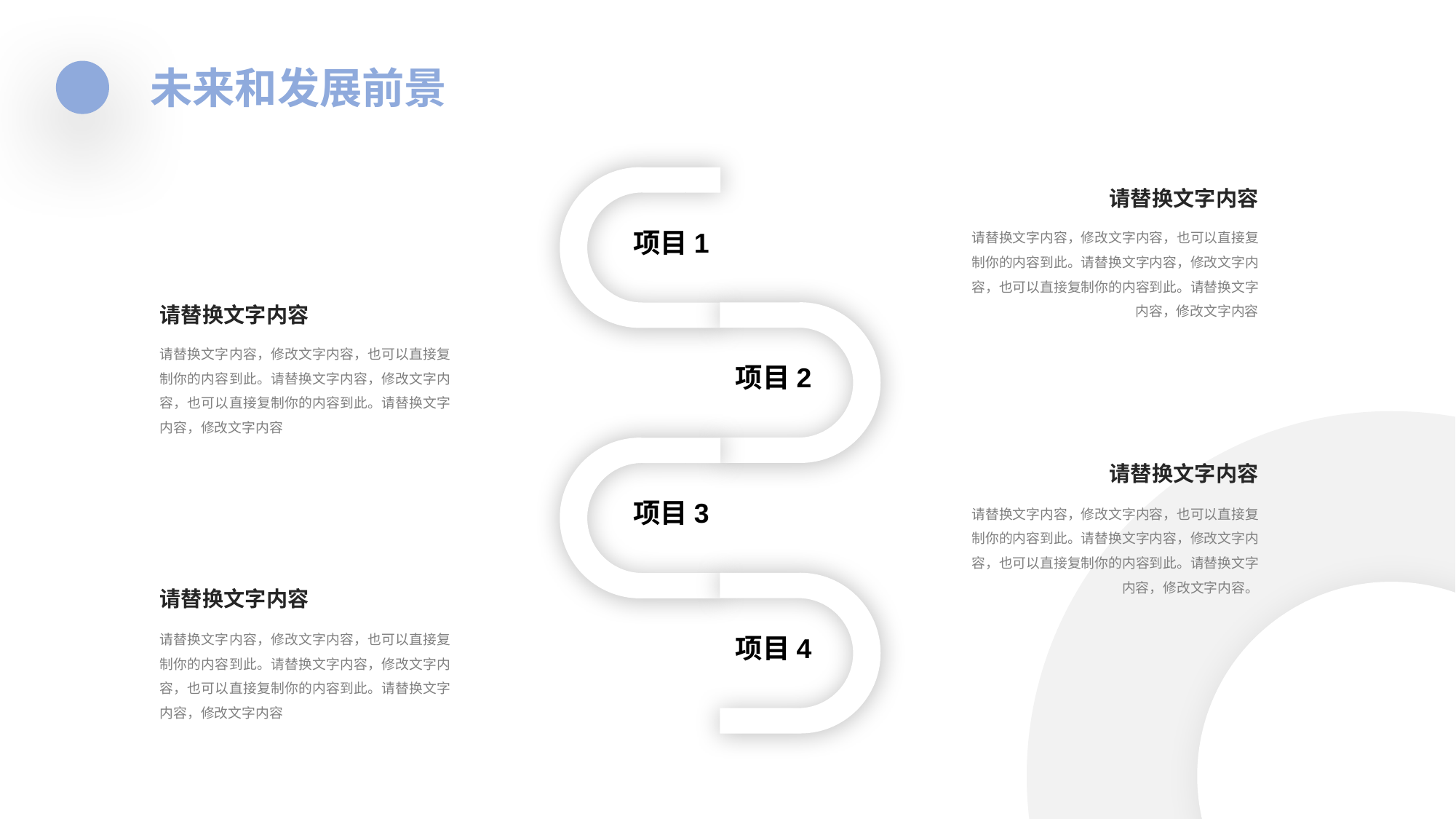

未来和发展前景

项目1

项目2

项目3

项目4
请替换文字内容
请替换文字内容，修改文字内容，也可以直接复制你的内容到此。请替换文字内容，修改文字内容，也可以直接复制你的内容到此。请替换文字内容，修改文字内容
请替换文字内容
请替换文字内容，修改文字内容，也可以直接复制你的内容到此。请替换文字内容，修改文字内容，也可以直接复制你的内容到此。请替换文字内容，修改文字内容

请替换文字内容
请替换文字内容，修改文字内容，也可以直接复制你的内容到此。请替换文字内容，修改文字内容，也可以直接复制你的内容到此。请替换文字内容，修改文字内容。

请替换文字内容
请替换文字内容，修改文字内容，也可以直接复制你的内容到此。请替换文字内容，修改文字内容，也可以直接复制你的内容到此。请替换文字内容，修改文字内容